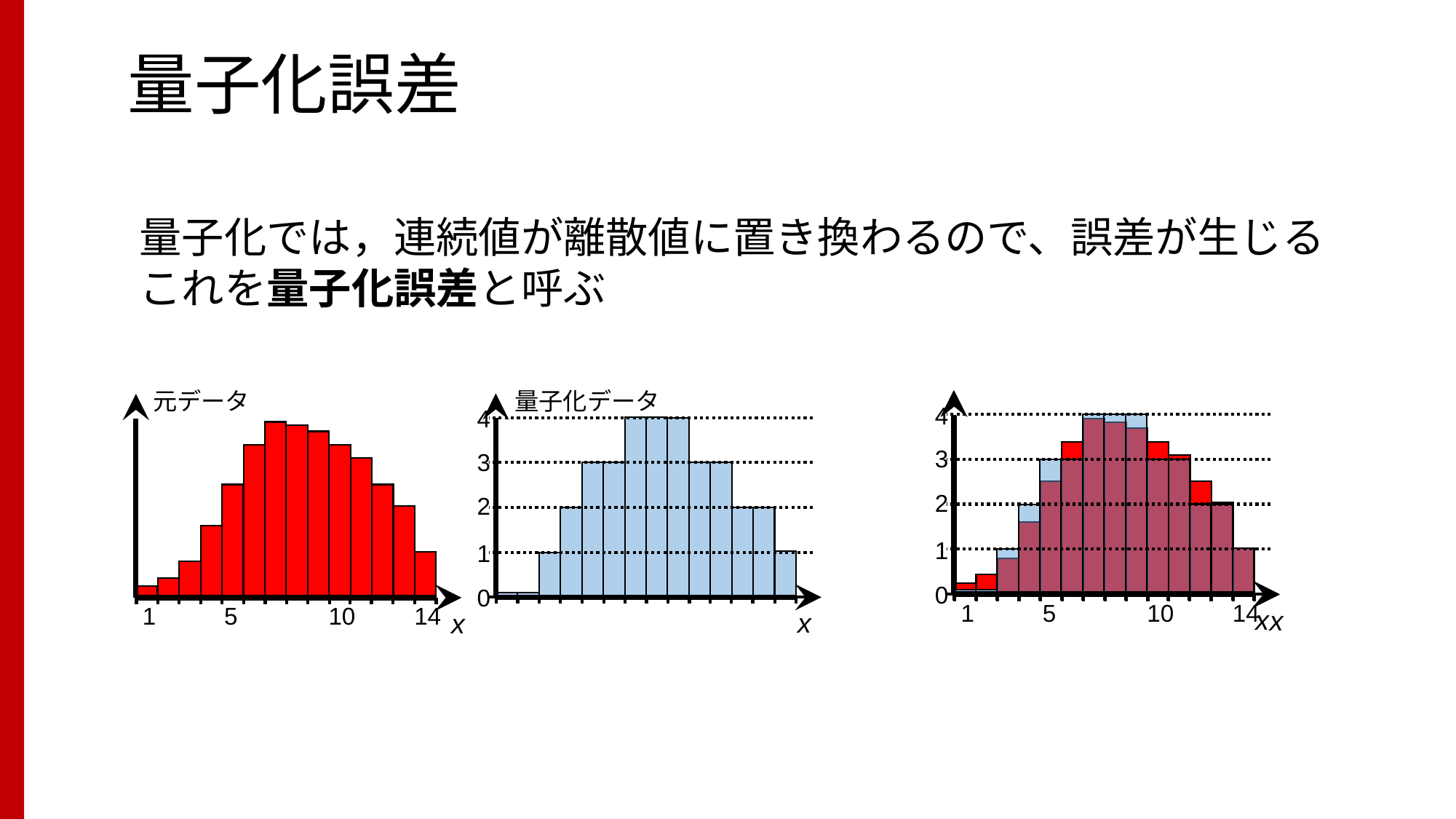

# 量子化誤差
量子化では，連続値が離散値に置き換わるので、誤差が生じる
これを量子化誤差と呼ぶ
元データ
量子化データ

1
5
10
14
x
4
3
2
1
0
x

1
5
10
14
x
4
3
2
1
0
x